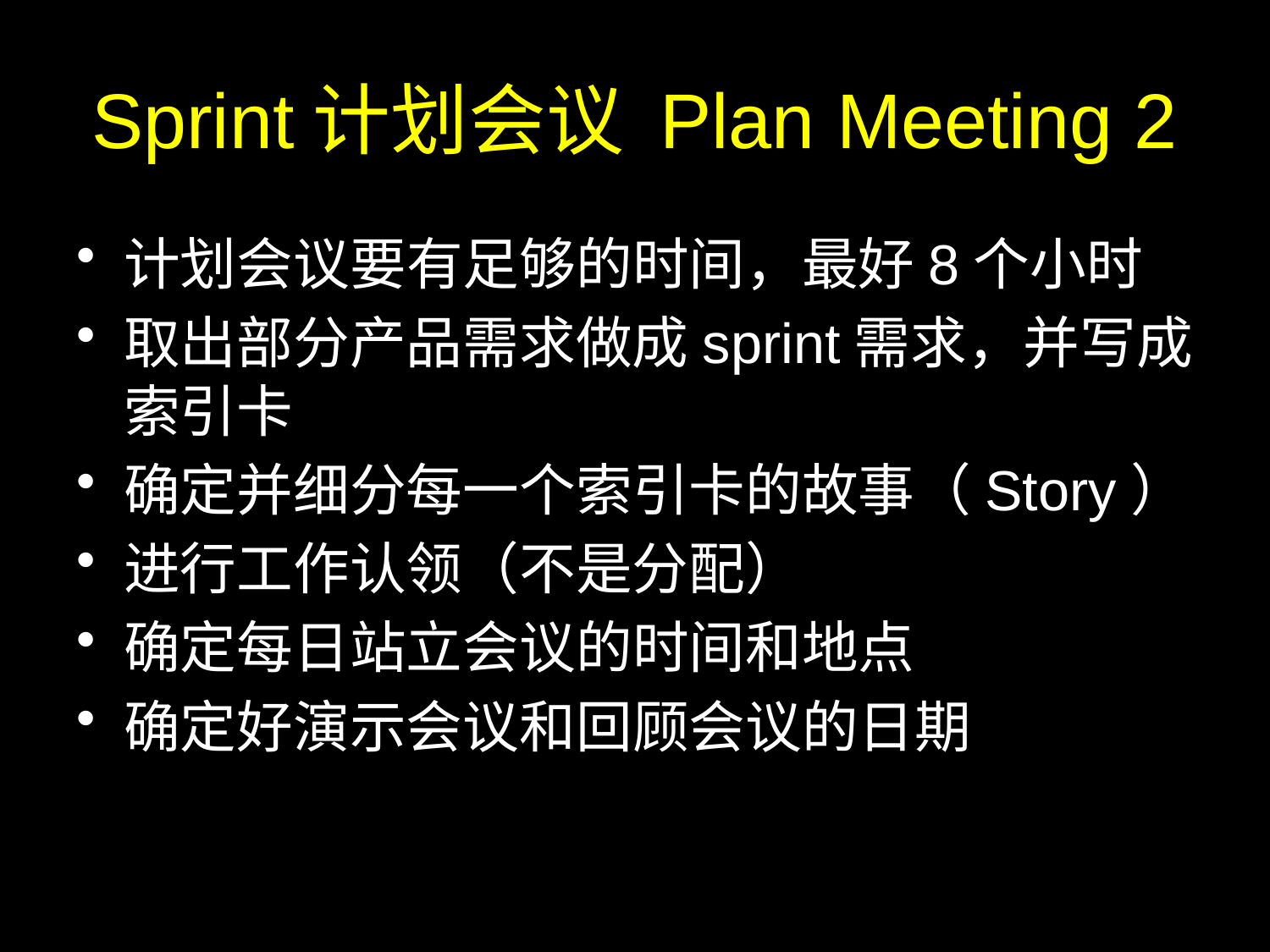

# Sprint计划会议 Plan Meeting 2
计划会议要有足够的时间，最好8个小时
取出部分产品需求做成sprint需求，并写成索引卡
确定并细分每一个索引卡的故事（Story）
进行工作认领（不是分配）
确定每日站立会议的时间和地点
确定好演示会议和回顾会议的日期